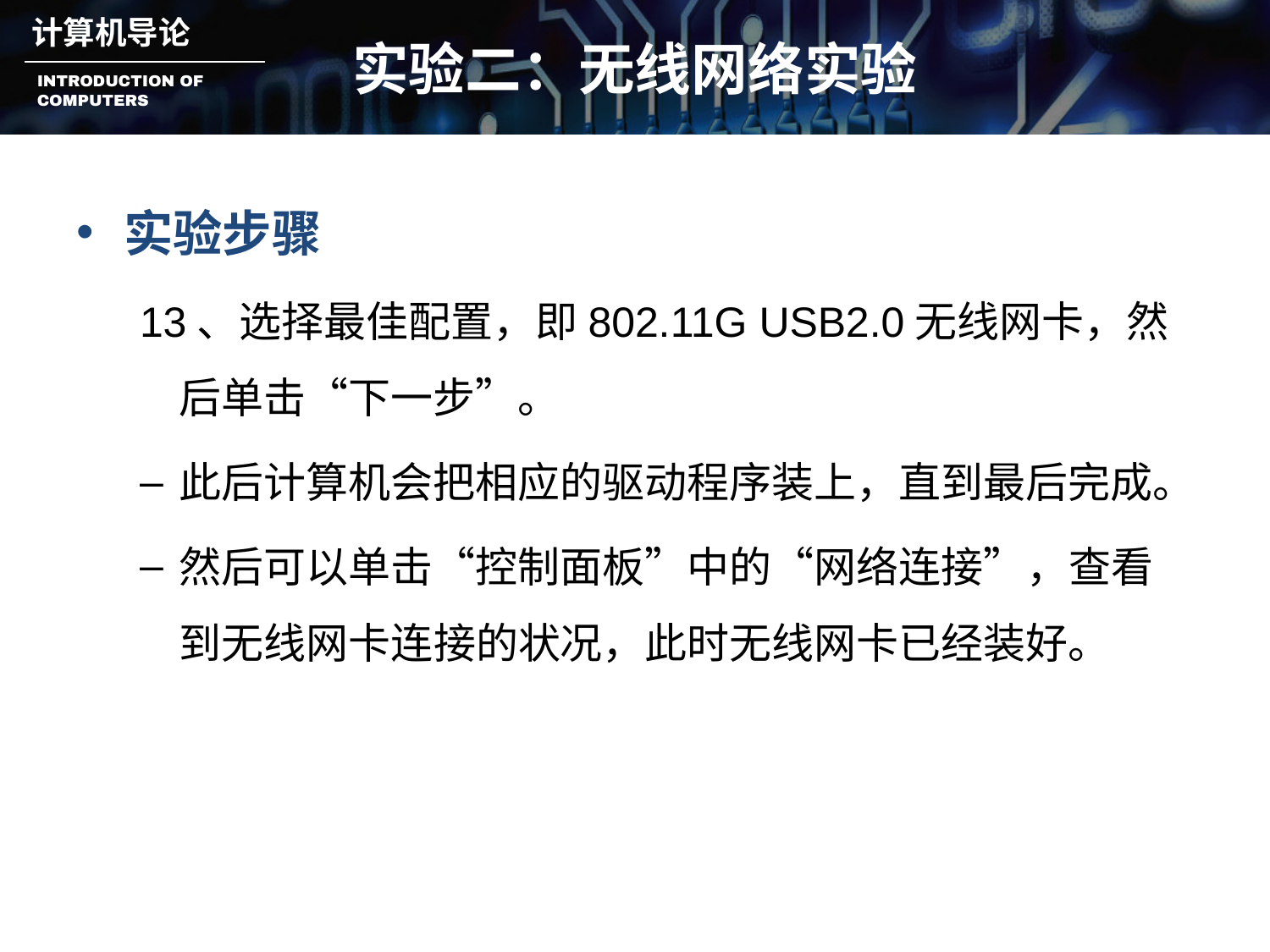

# 实验二：无线网络实验
实验步骤
13、选择最佳配置，即802.11G USB2.0无线网卡，然后单击“下一步”。
此后计算机会把相应的驱动程序装上，直到最后完成。
然后可以单击“控制面板”中的“网络连接”，查看到无线网卡连接的状况，此时无线网卡已经装好。